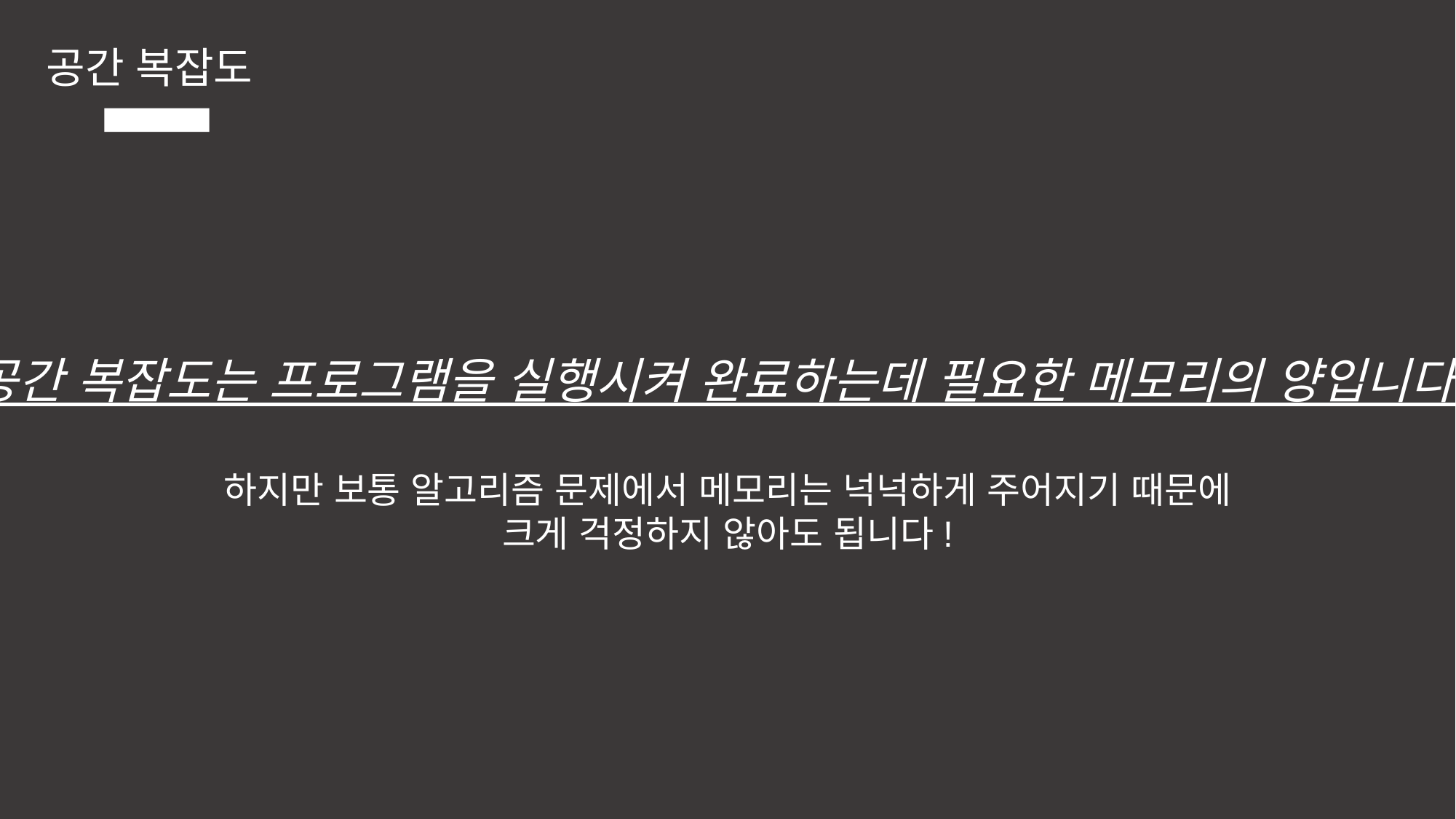

공간 복잡도

공간 복잡도는 프로그램을 실행시켜 완료하는데 필요한 메모리의 양입니다.

하지만 보통 알고리즘 문제에서 메모리는 넉넉하게 주어지기 때문에
크게 걱정하지 않아도 됩니다!